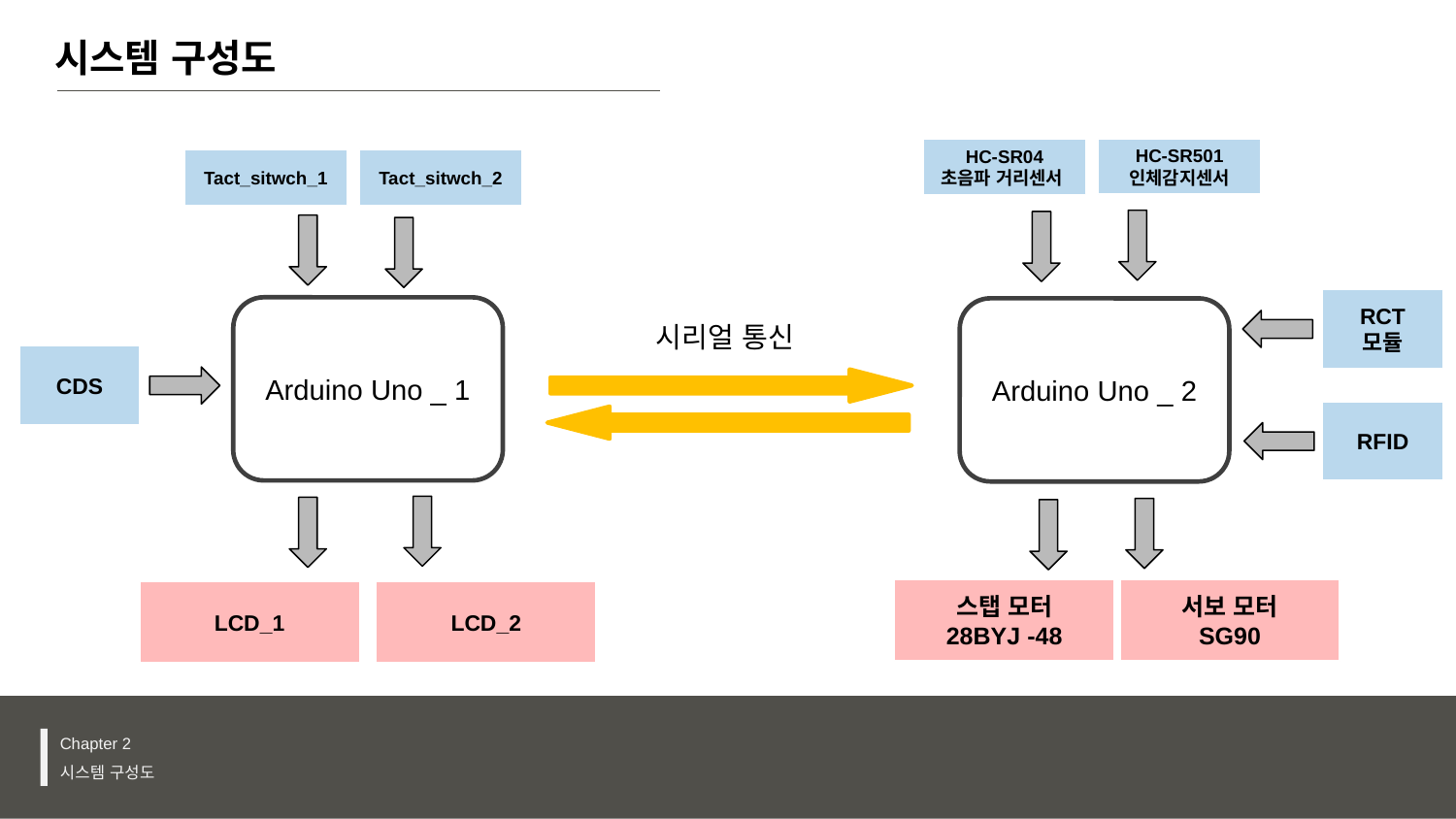

시스템 구성도
HC-SR501
인체감지센서
HC-SR04
초음파 거리센서
Tact_sitwch_2
Tact_sitwch_1

RCT 모듈
Arduino Uno _ 1
Arduino Uno _ 2

시리얼 통신
CDS

RFID

스탭 모터
28BYJ -48
서보 모터
SG90
LCD_1
LCD_2

Chapter 2
시스템 구성도